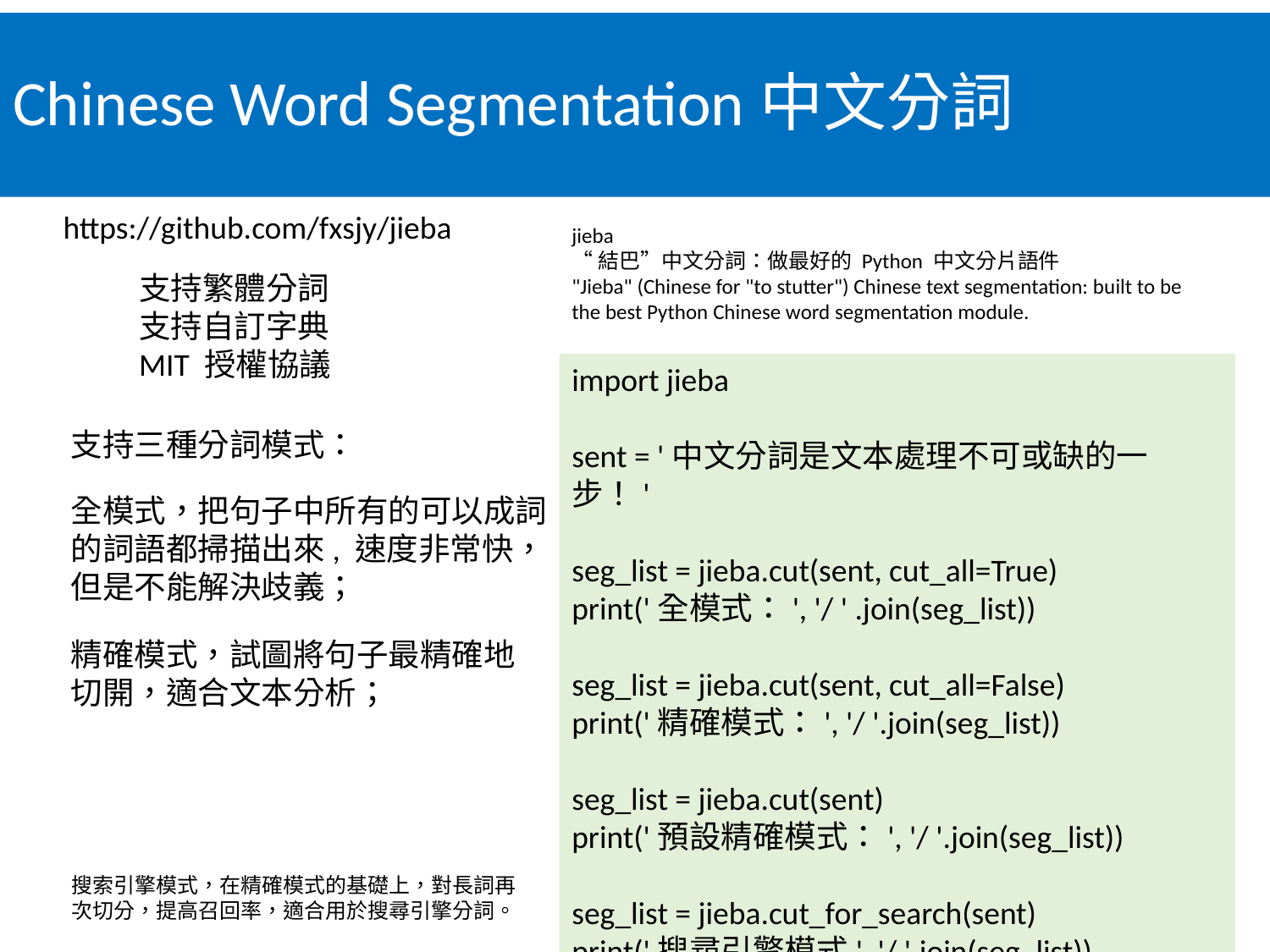

Chinese Word Segmentation中文分詞
https://github.com/fxsjy/jieba
jieba
“結巴”中文分詞：做最好的 Python 中文分片語件
"Jieba" (Chinese for "to stutter") Chinese text segmentation: built to be the best Python Chinese word segmentation module.
支持繁體分詞
支持自訂字典
MIT 授權協議
import jieba

sent = '中文分詞是文本處理不可或缺的一步！'

seg_list = jieba.cut(sent, cut_all=True)
print('全模式：', '/ ' .join(seg_list))

seg_list = jieba.cut(sent, cut_all=False)
print('精確模式：', '/ '.join(seg_list))

seg_list = jieba.cut(sent)
print('預設精確模式：', '/ '.join(seg_list))

seg_list = jieba.cut_for_search(sent)
print('搜尋引擎模式', '/ '.join(seg_list))
支持三種分詞模式：
全模式，把句子中所有的可以成詞的詞語都掃描出來, 速度非常快，但是不能解決歧義；
精確模式，試圖將句子最精確地切開，適合文本分析；
搜索引擎模式，在精確模式的基礎上，對長詞再次切分，提高召回率，適合用於搜尋引擎分詞。